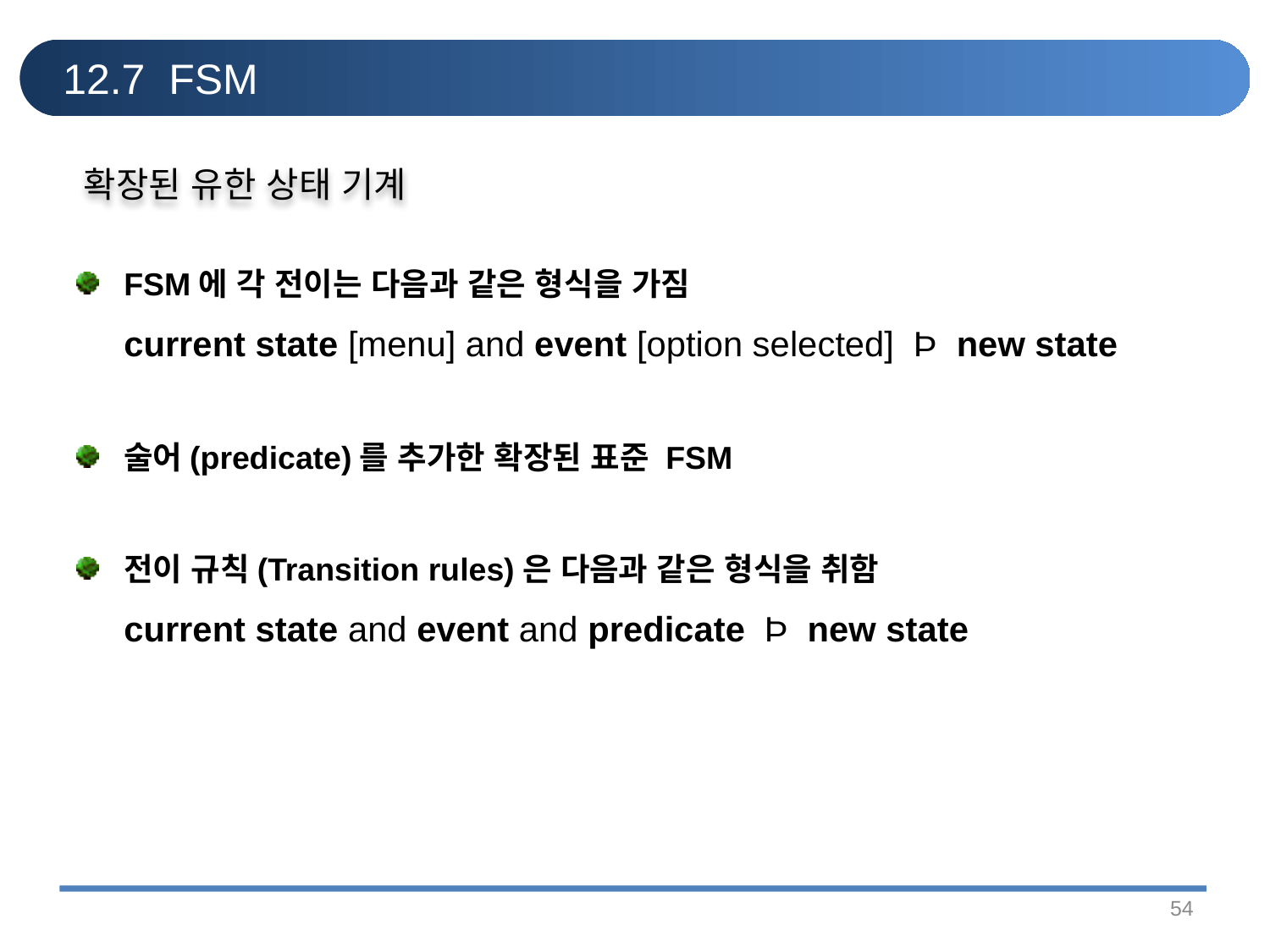

# 12.7  FSM
확장된 유한 상태 기계
FSM에 각 전이는 다음과 같은 형식을 가짐
	current state [menu] and event [option selected]  Þ  new state

술어(predicate)를 추가한 확장된 표준 FSM

전이 규칙(Transition rules)은 다음과 같은 형식을 취함
	current state and event and predicate  Þ  new state
54